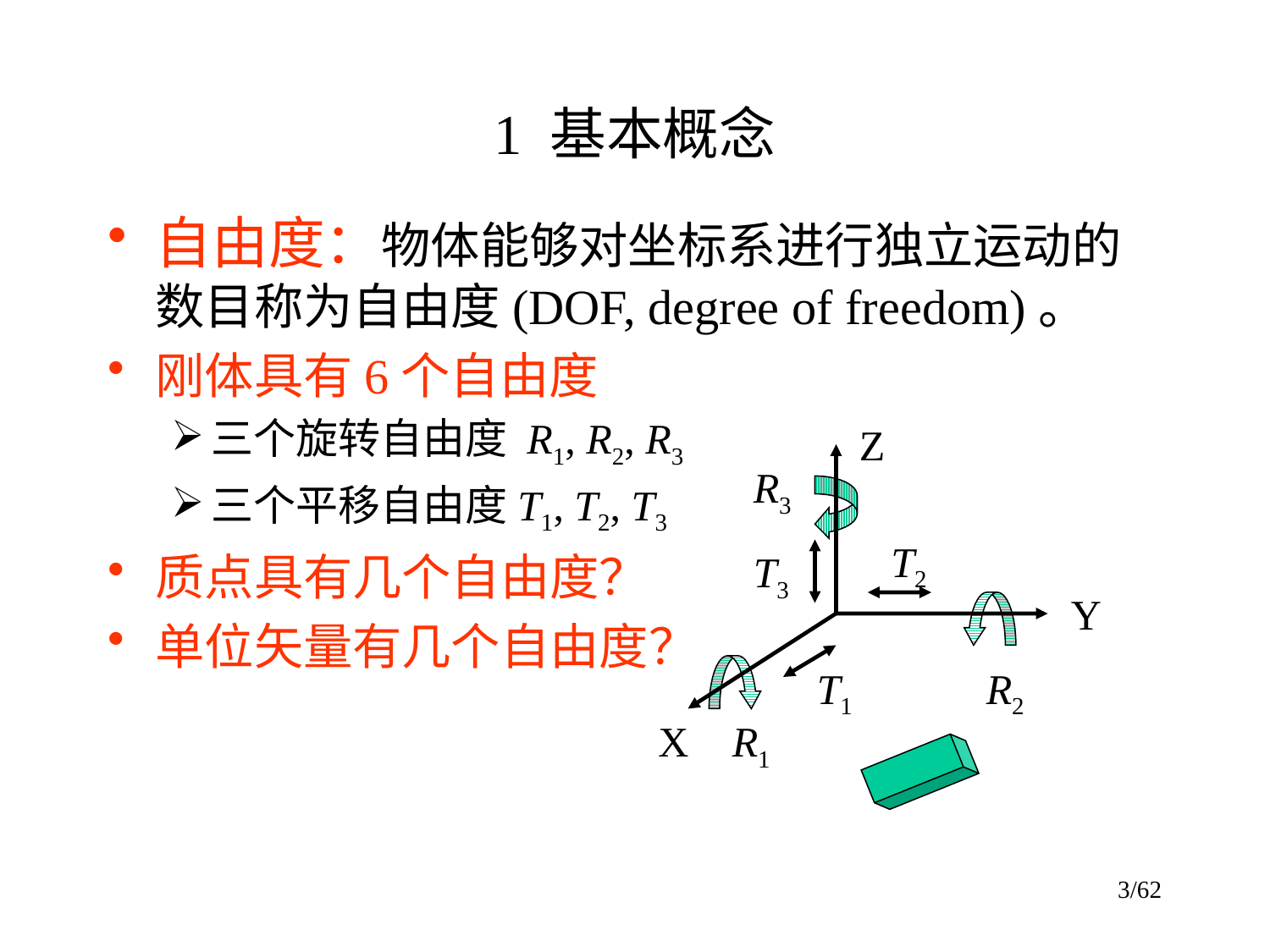

# 1 基本概念
自由度：物体能够对坐标系进行独立运动的数目称为自由度(DOF, degree of freedom)。
刚体具有6个自由度
三个旋转自由度 R1, R2, R3
三个平移自由度T1, T2, T3
质点具有几个自由度？
单位矢量有几个自由度？

Z

R3

T2
T3

Y

T1
R2
X
R1

3/62